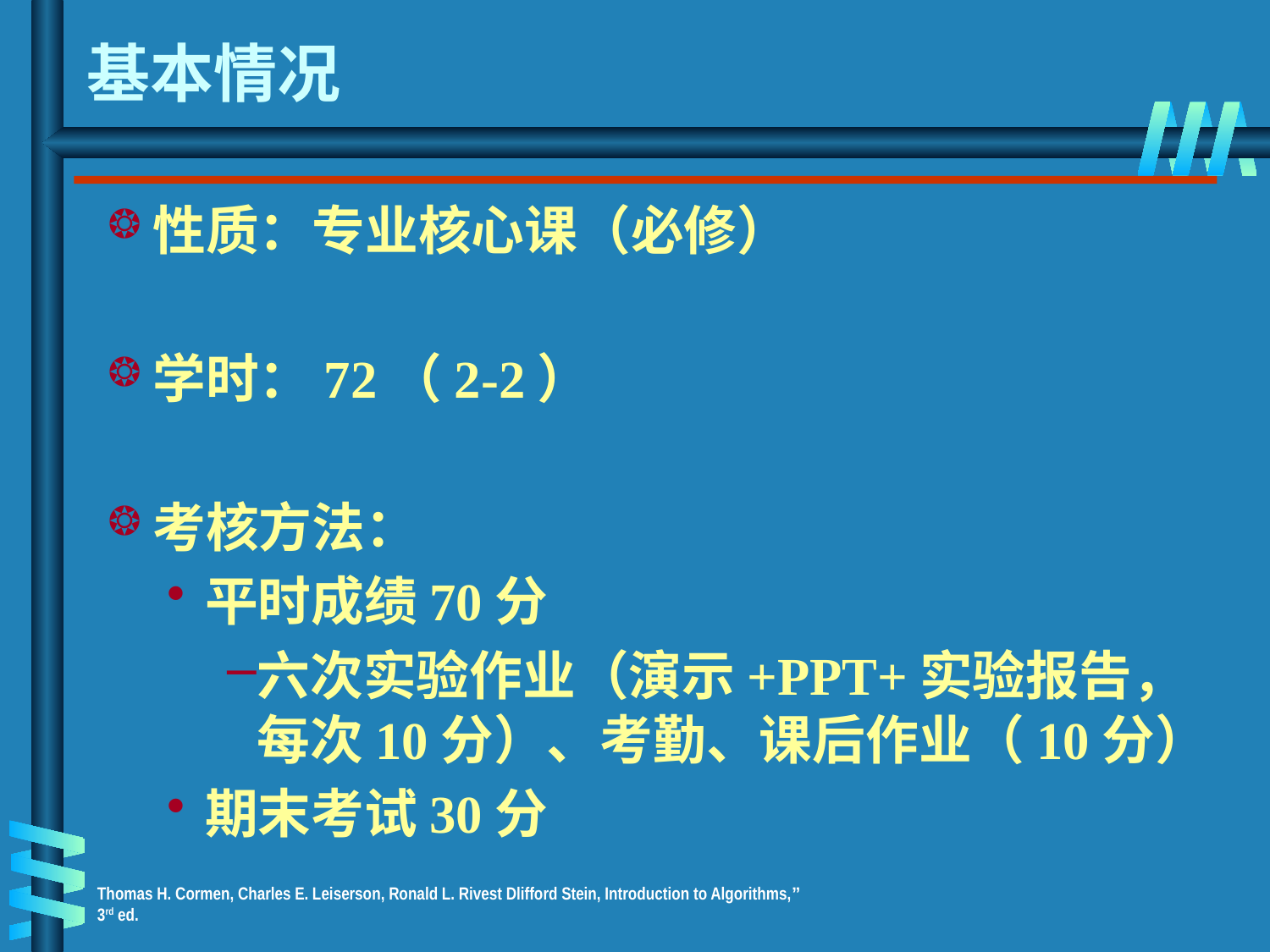

# 基本情况
性质：专业核心课（必修）

学时：72（2-2）

考核方法：
平时成绩70分
六次实验作业（演示+PPT+实验报告，每次10分）、考勤、课后作业（10分）
期末考试30分